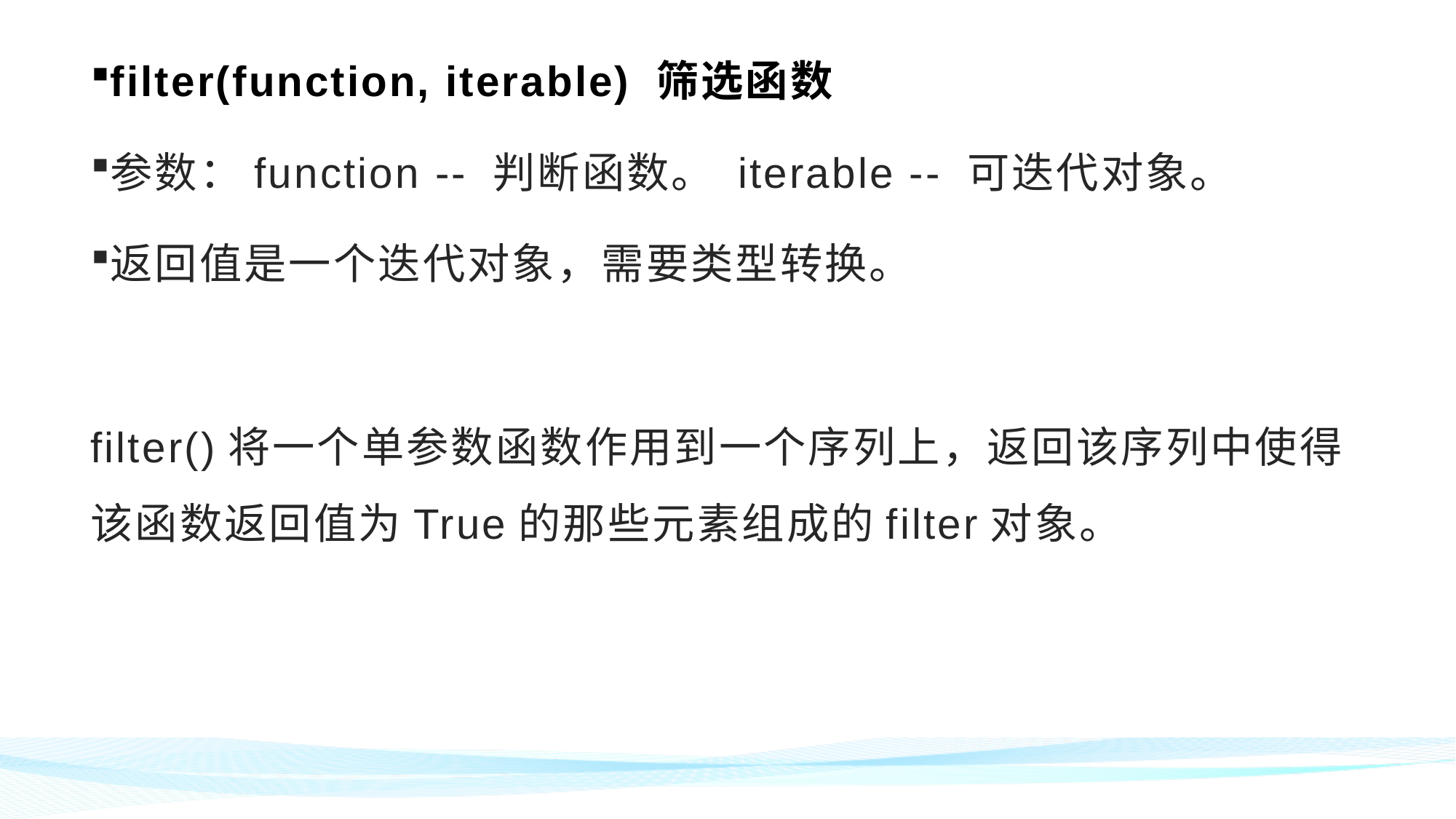

filter(function, iterable) 筛选函数
参数：function -- 判断函数。 iterable -- 可迭代对象。
返回值是一个迭代对象，需要类型转换。

filter()将一个单参数函数作用到一个序列上，返回该序列中使得该函数返回值为True的那些元素组成的filter对象。